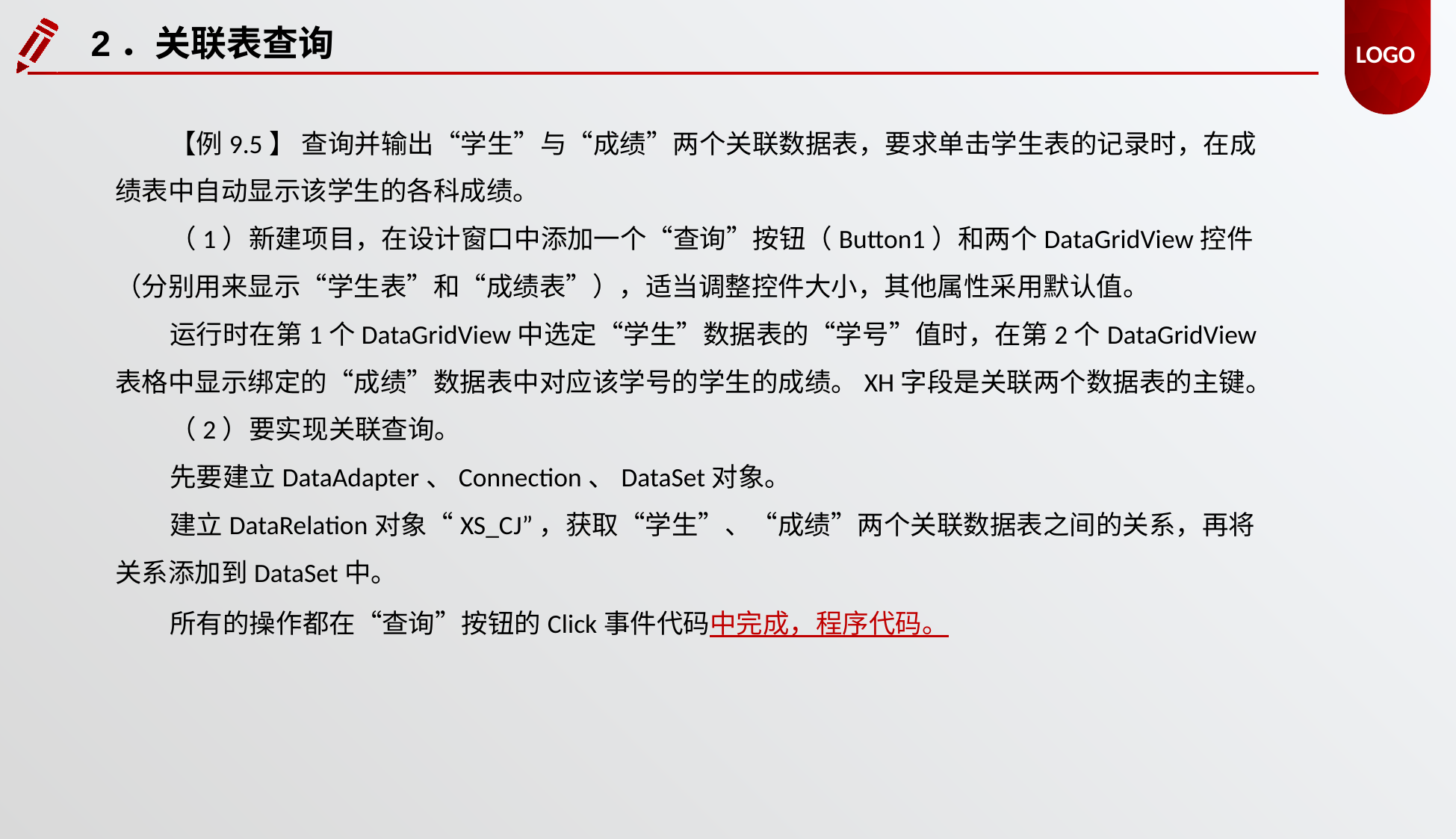

2．关联表查询
【例9.5】 查询并输出“学生”与“成绩”两个关联数据表，要求单击学生表的记录时，在成绩表中自动显示该学生的各科成绩。
（1）新建项目，在设计窗口中添加一个“查询”按钮（Button1）和两个DataGridView控件（分别用来显示“学生表”和“成绩表”），适当调整控件大小，其他属性采用默认值。
运行时在第1个DataGridView中选定“学生”数据表的“学号”值时，在第2个DataGridView表格中显示绑定的“成绩”数据表中对应该学号的学生的成绩。XH字段是关联两个数据表的主键。
（2）要实现关联查询。
先要建立DataAdapter、Connection、DataSet对象。
建立DataRelation对象“XS_CJ”，获取“学生”、“成绩”两个关联数据表之间的关系，再将关系添加到DataSet中。
所有的操作都在“查询”按钮的Click事件代码中完成，程序代码。